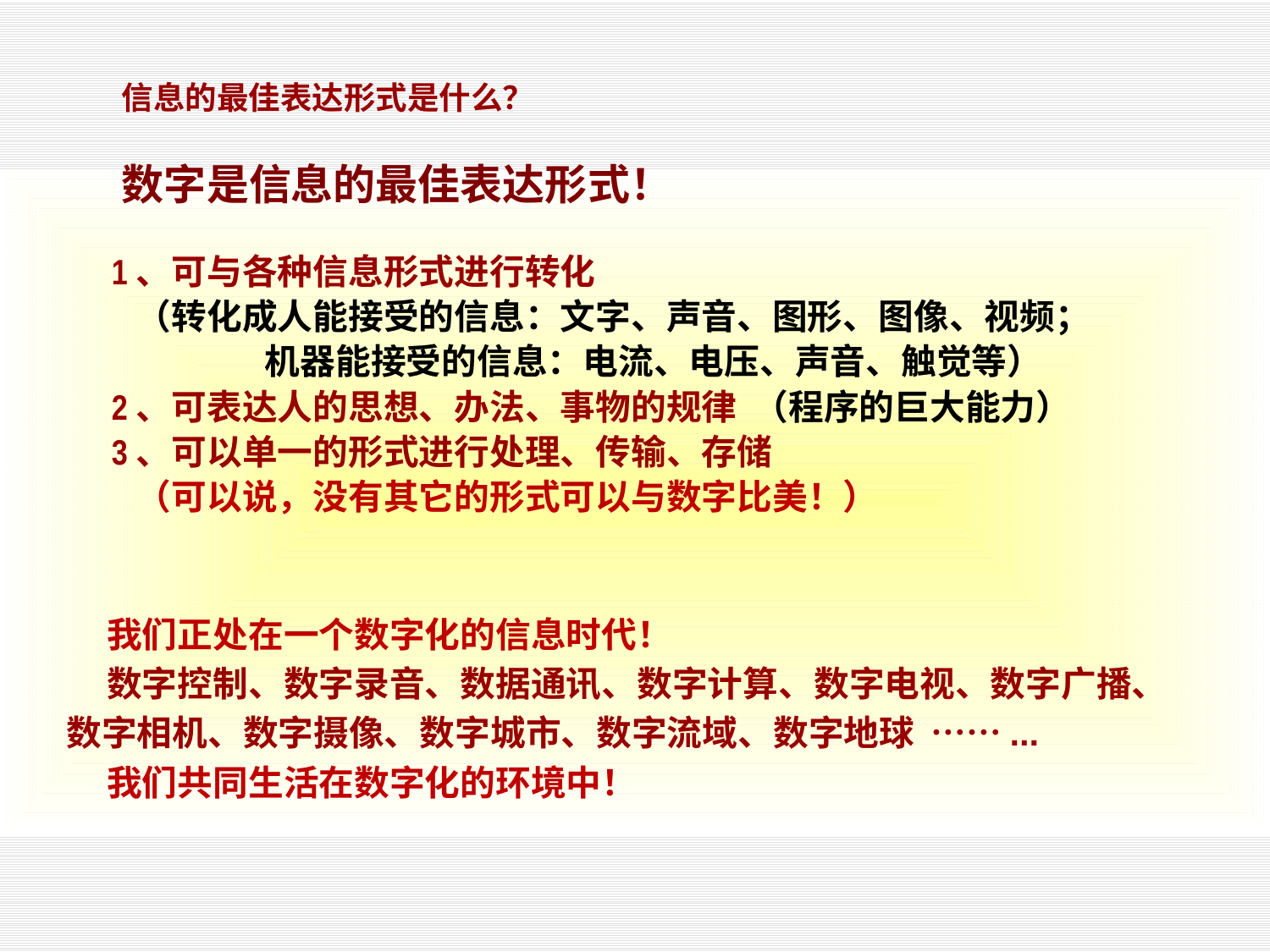

信息的最佳表达形式是什么？
数字是信息的最佳表达形式！
1、可与各种信息形式进行转化
  （转化成人能接受的信息：文字、声音、图形、图像、视频；
                  机器能接受的信息：电流、电压、声音、触觉等）
2、可表达人的思想、办法、事物的规律  （程序的巨大能力）
3、可以单一的形式进行处理、传输、存储
  （可以说，没有其它的形式可以与数字比美！）
    我们正处在一个数字化的信息时代！
    数字控制、数字录音、数据通讯、数字计算、数字电视、数字广播、
数字相机、数字摄像、数字城市、数字流域、数字地球  ……...
    我们共同生活在数字化的环境中！